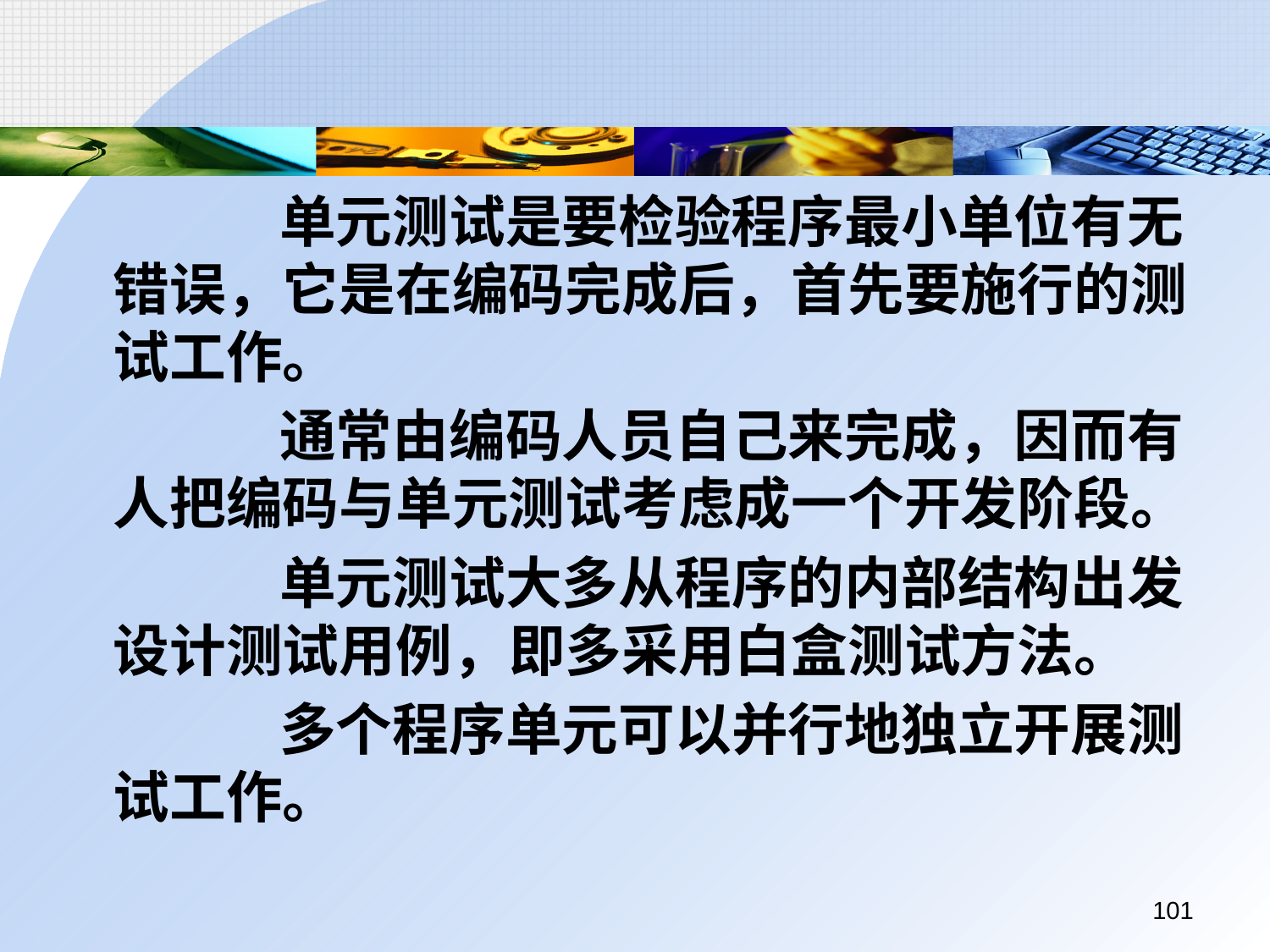

单元测试是要检验程序最小单位有无错误，它是在编码完成后，首先要施行的测试工作。
		  通常由编码人员自己来完成，因而有人把编码与单元测试考虑成一个开发阶段。
		  单元测试大多从程序的内部结构出发设计测试用例，即多采用白盒测试方法。
		  多个程序单元可以并行地独立开展测试工作。

101